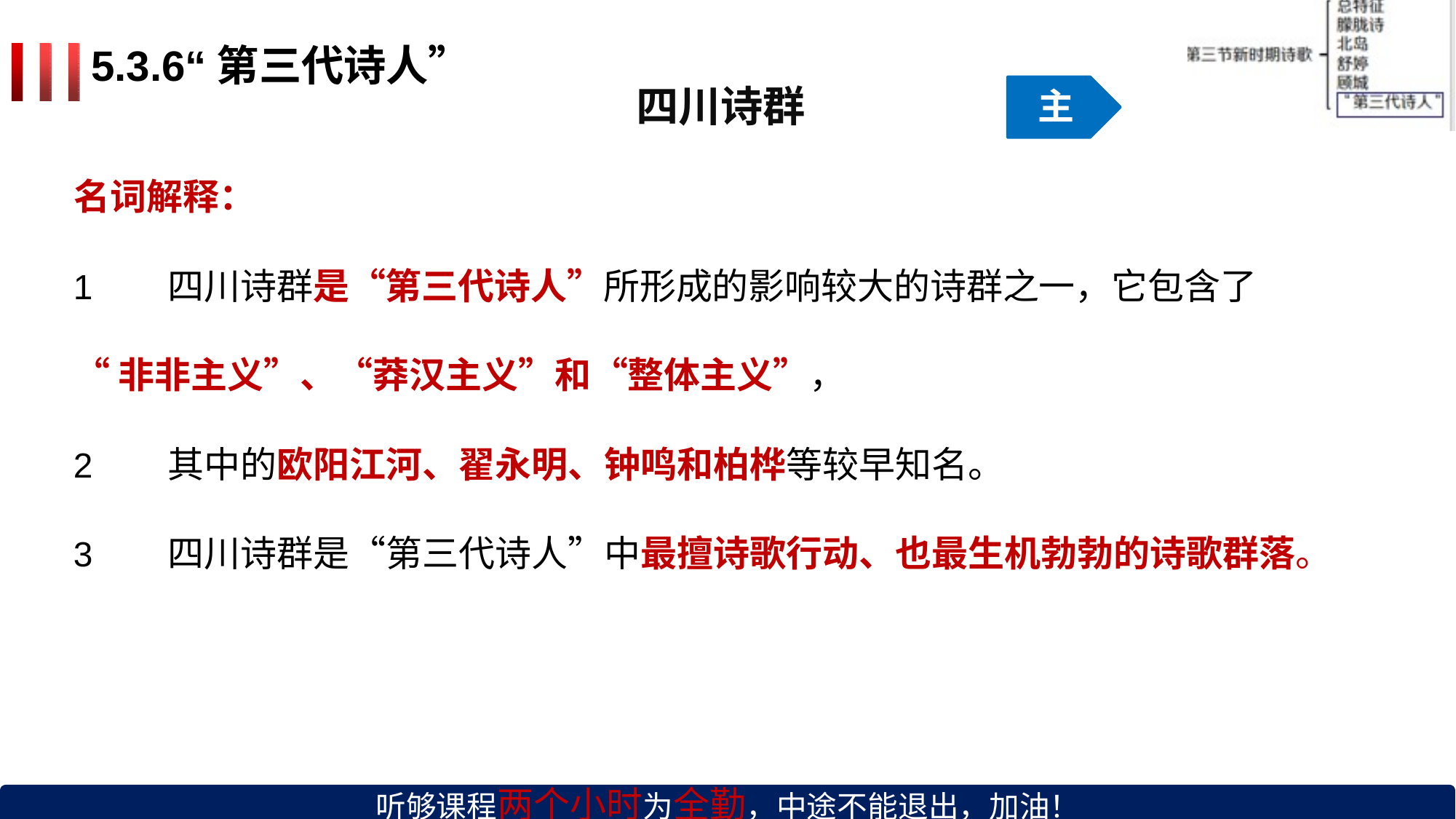

# 5.3.6“第三代诗人”

四川诗群
主
名词解释：

四川诗群是“第三代诗人”所形成的影响较大的诗群之一，它包含了

“非非主义”、“莽汉主义”和“整体主义”，

其中的欧阳江河、翟永明、钟鸣和柏桦等较早知名。

四川诗群是“第三代诗人”中最擅诗歌行动、也最生机勃勃的诗歌群落。

听够课程两个小时为全勤，中途不能退出，加油！